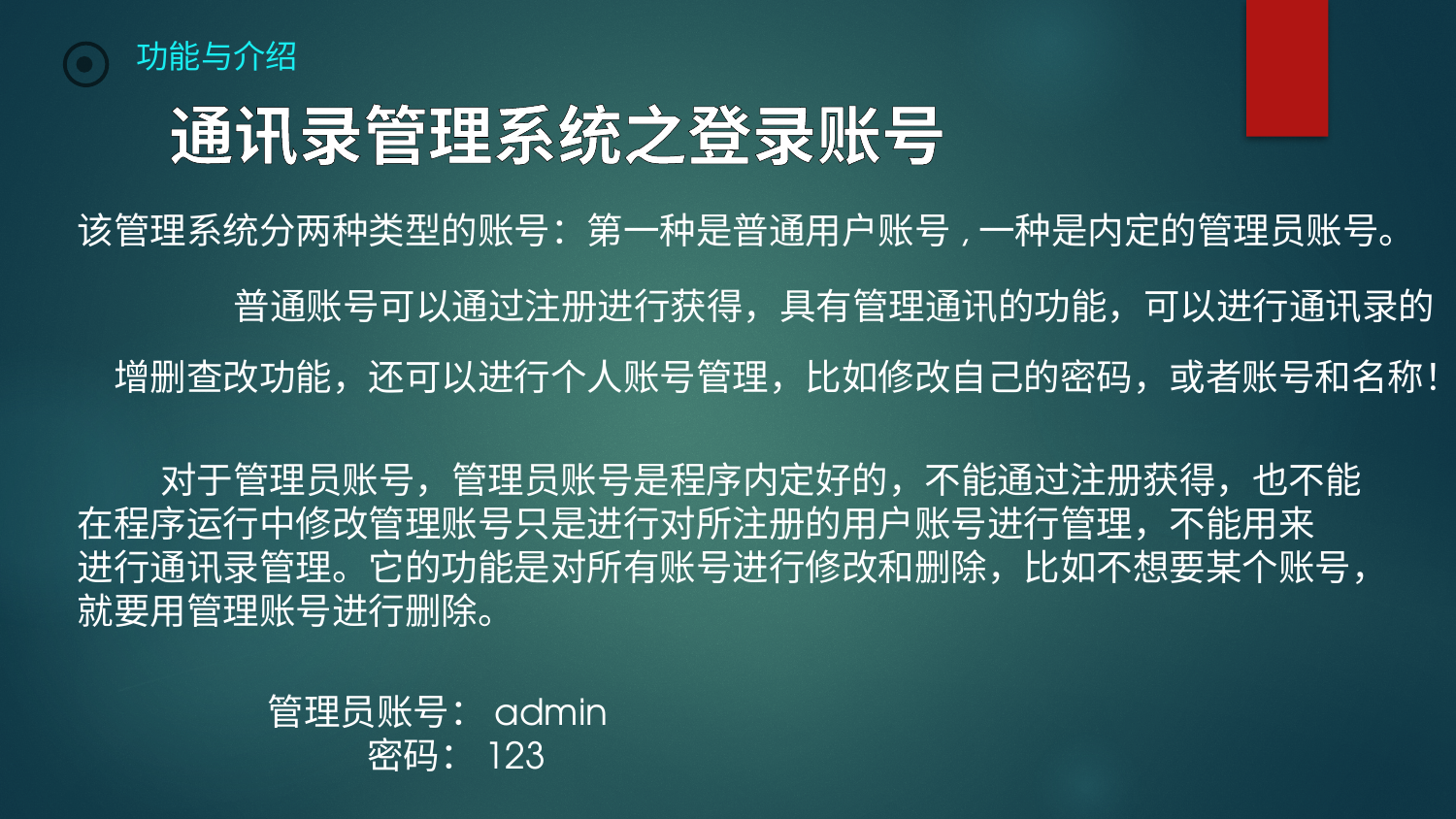

功能与介绍

通讯录管理系统之登录账号
该管理系统分两种类型的账号：第一种是普通用户账号,一种是内定的管理员账号。

普通账号可以通过注册进行获得，具有管理通讯的功能，可以进行通讯录的

增删查改功能，还可以进行个人账号管理，比如修改自己的密码，或者账号和名称！

         对于管理员账号，管理员账号是程序内定好的，不能通过注册获得，也不能
在程序运行中修改管理账号只是进行对所注册的用户账号进行管理，不能用来
进行通讯录管理。它的功能是对所有账号进行修改和删除，比如不想要某个账号，
就要用管理账号进行删除。
管理员账号：admin
           密码：123